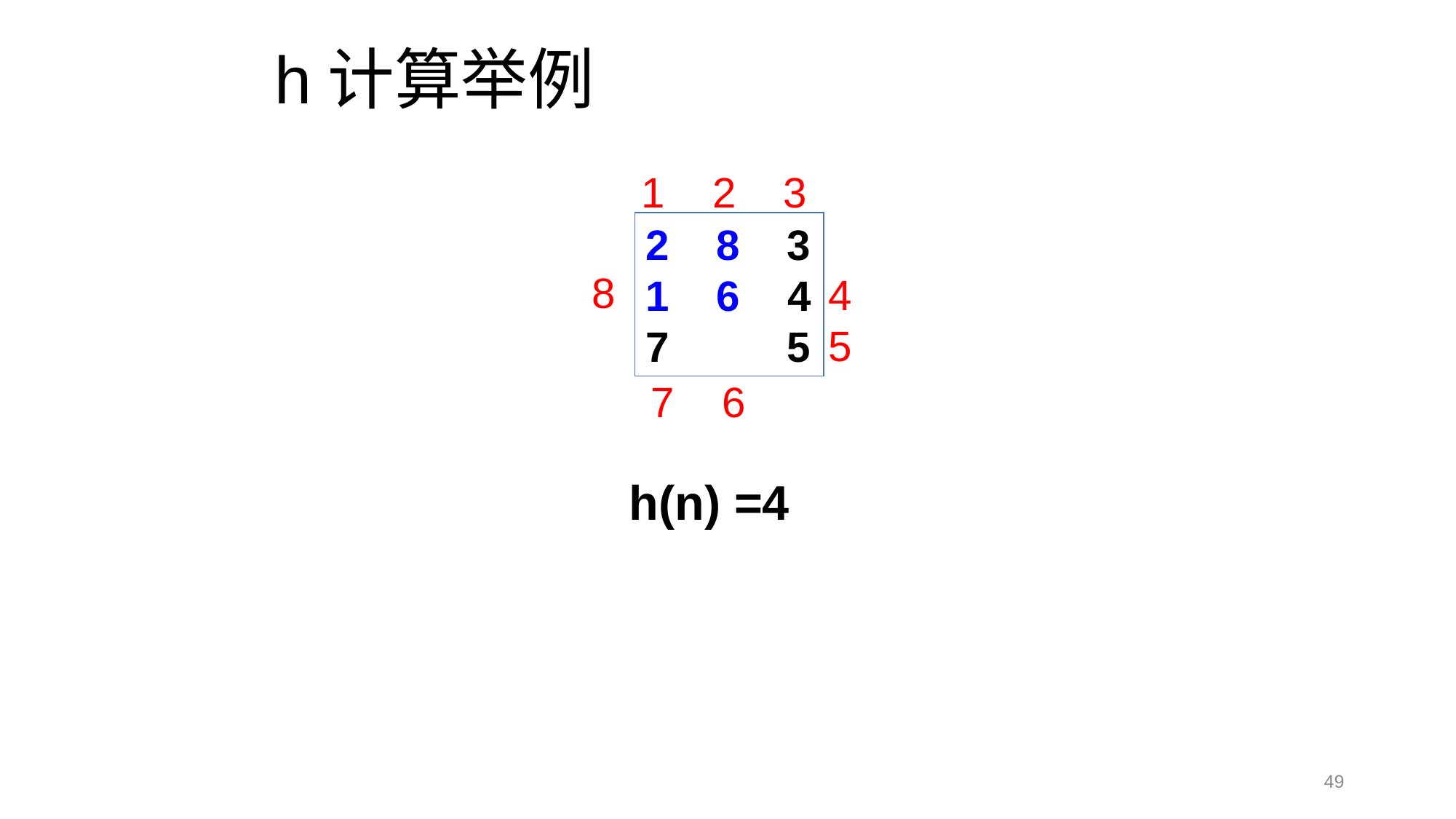

# h计算举例
1    2    3
2    8    3
1    6    4
7          5
8
4
5
7    6
				h(n) =4
49